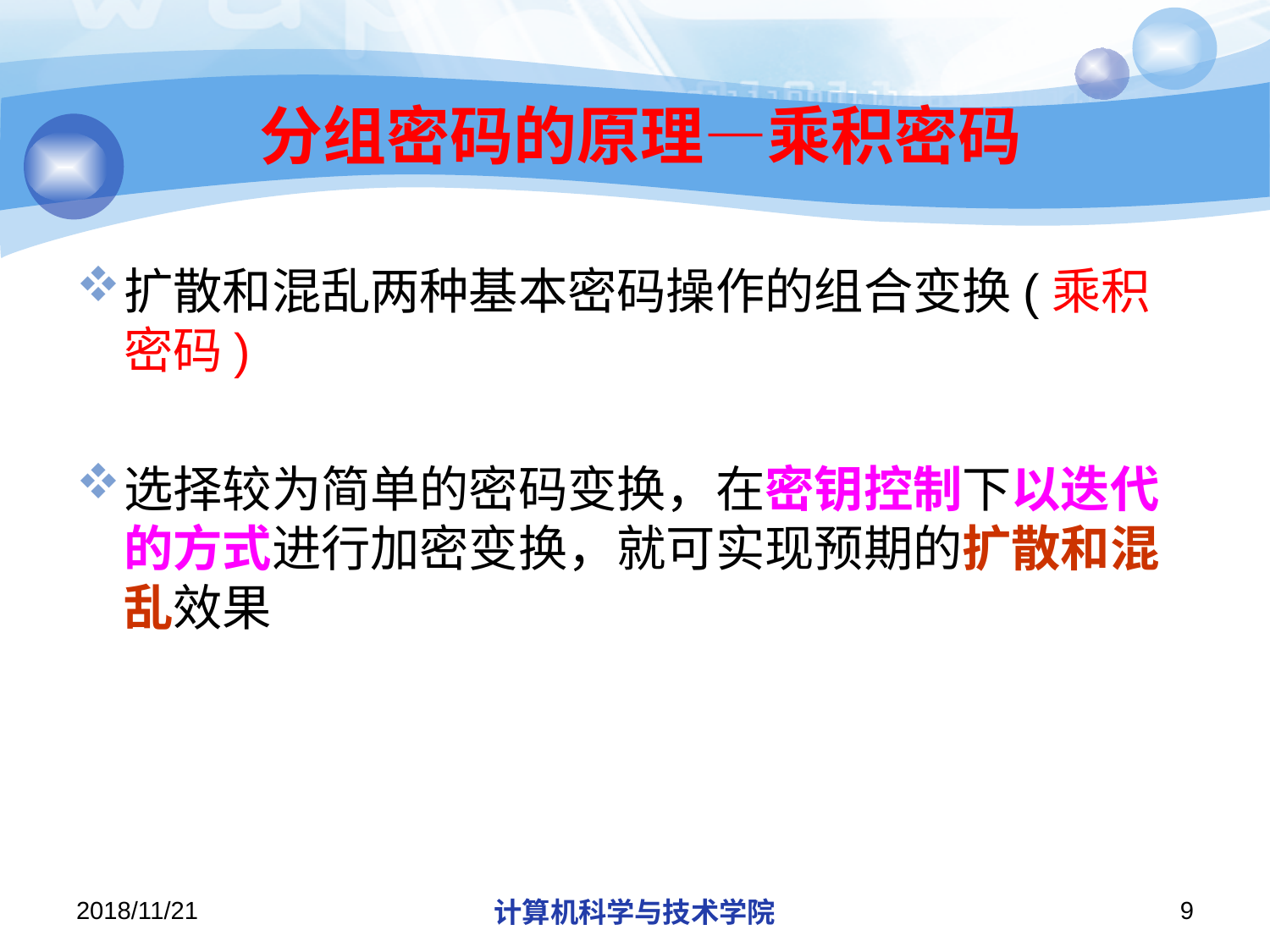

# 分组密码的原理—乘积密码
扩散和混乱两种基本密码操作的组合变换(乘积密码)

选择较为简单的密码变换，在密钥控制下以迭代的方式进行加密变换，就可实现预期的扩散和混乱效果
2018/11/21
计算机科学与技术学院
9